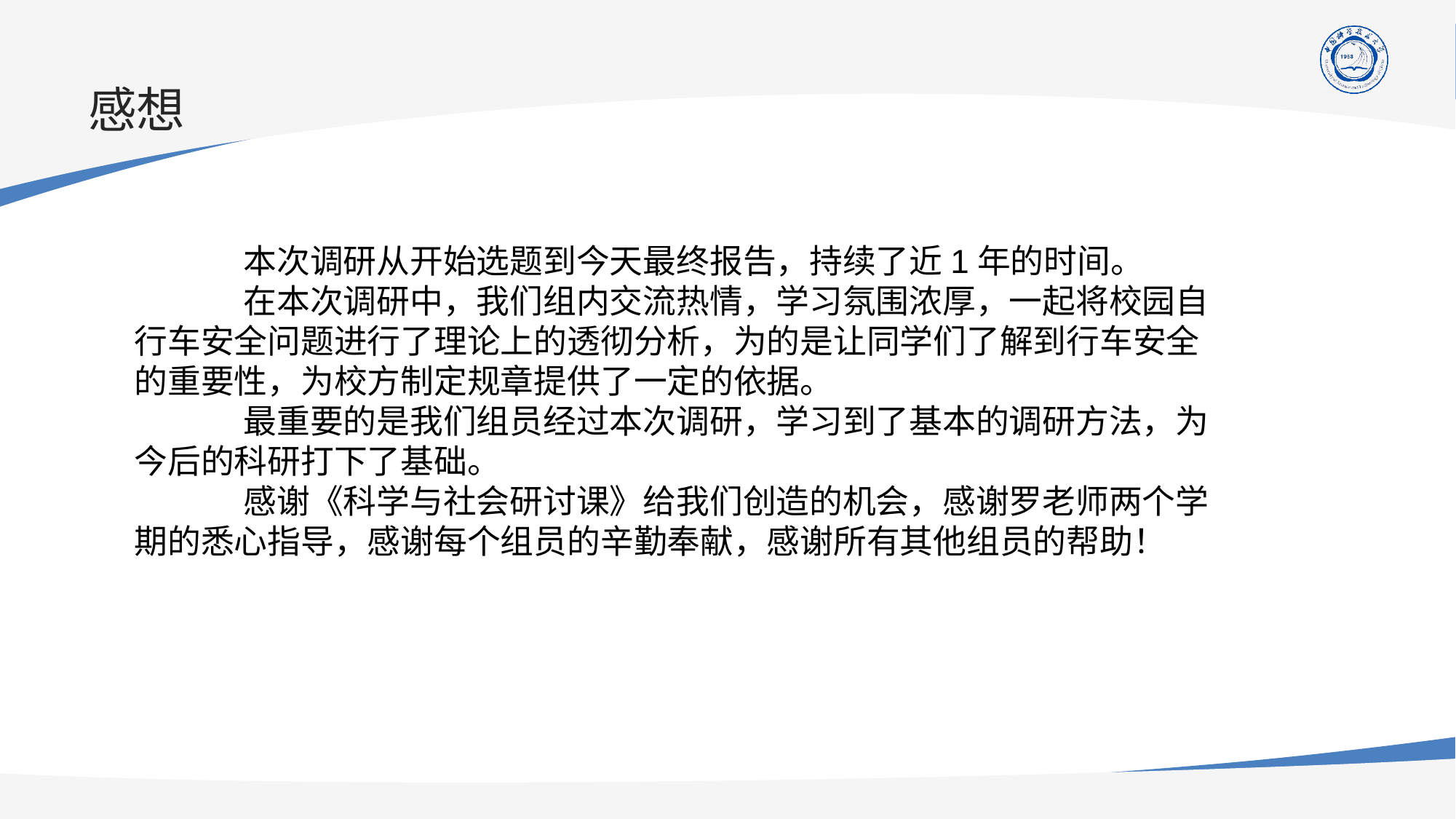

感想

	本次调研从开始选题到今天最终报告，持续了近1年的时间。
	在本次调研中，我们组内交流热情，学习氛围浓厚，一起将校园自行车安全问题进行了理论上的透彻分析，为的是让同学们了解到行车安全的重要性，为校方制定规章提供了一定的依据。
	最重要的是我们组员经过本次调研，学习到了基本的调研方法，为今后的科研打下了基础。
	感谢《科学与社会研讨课》给我们创造的机会，感谢罗老师两个学期的悉心指导，感谢每个组员的辛勤奉献，感谢所有其他组员的帮助！